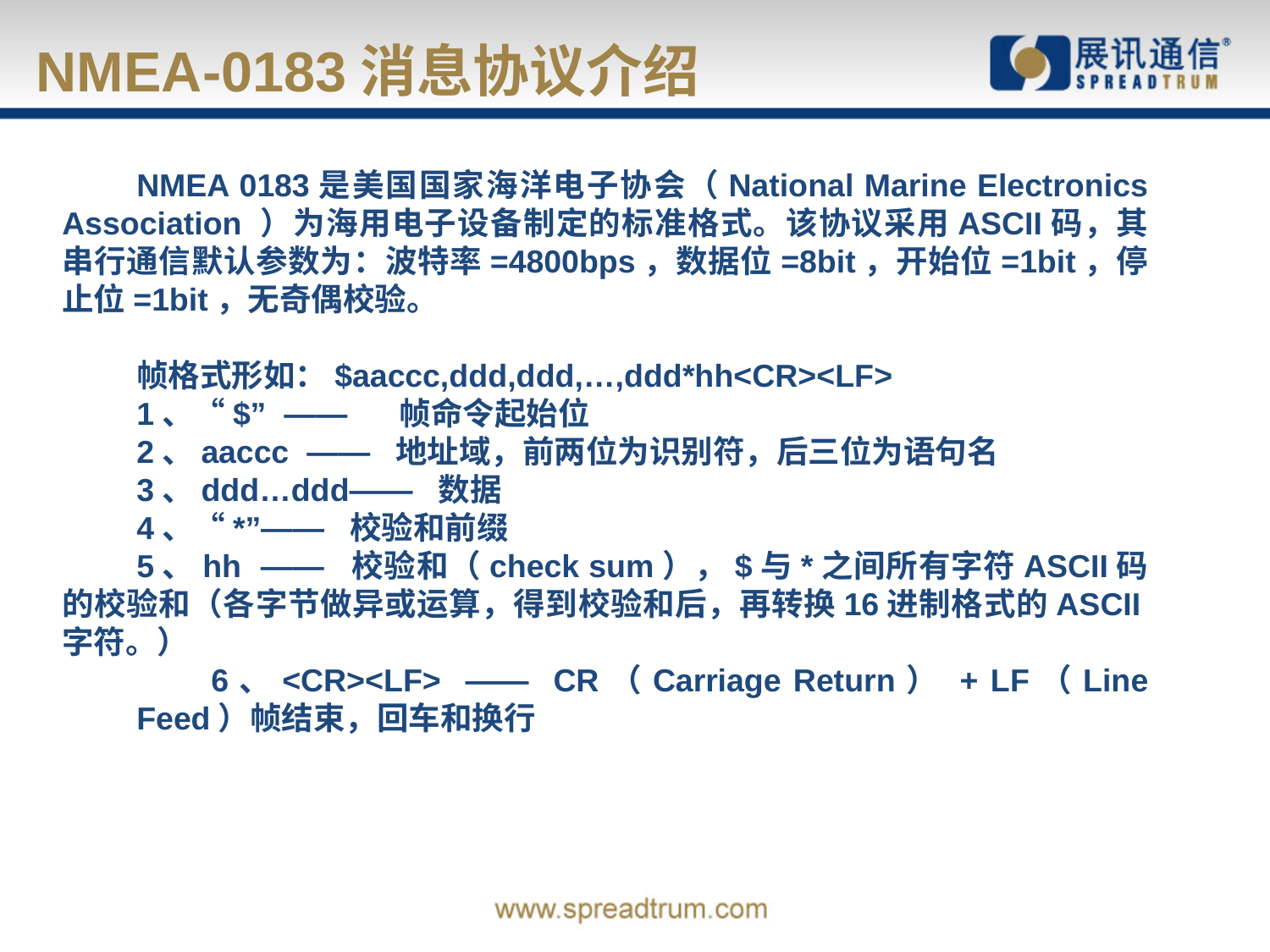

NMEA-0183消息协议介绍
NMEA 0183是美国国家海洋电子协会（National Marine Electronics Association ）为海用电子设备制定的标准格式。该协议采用ASCII码，其串行通信默认参数为：波特率=4800bps，数据位=8bit，开始位=1bit，停止位=1bit，无奇偶校验。

帧格式形如：$aaccc,ddd,ddd,…,ddd*hh<CR><LF>
1、“$”  ——     帧命令起始位
2、aaccc  ——  地址域，前两位为识别符，后三位为语句名
3、ddd…ddd——  数据
4、“*”——  校验和前缀
5、hh  ——  校验和（check sum），$与*之间所有字符ASCII码的校验和（各字节做异或运算，得到校验和后，再转换16进制格式的ASCII字符。）
6、<CR><LF>  ——  CR（Carriage Return） + LF（Line Feed）帧结束，回车和换行